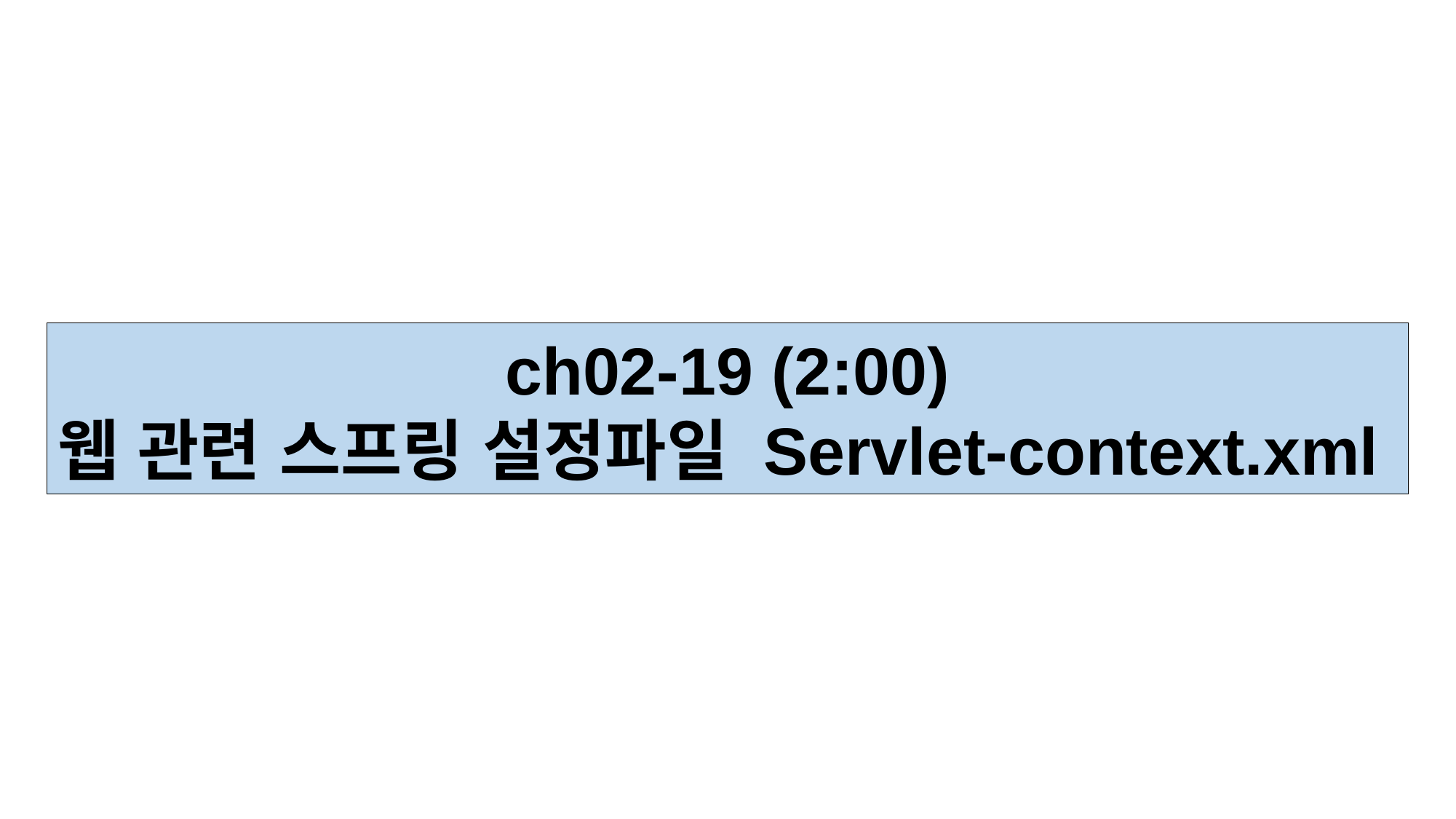

ch02-19 (2:00)
웹 관련 스프링 설정파일 Servlet-context.xml